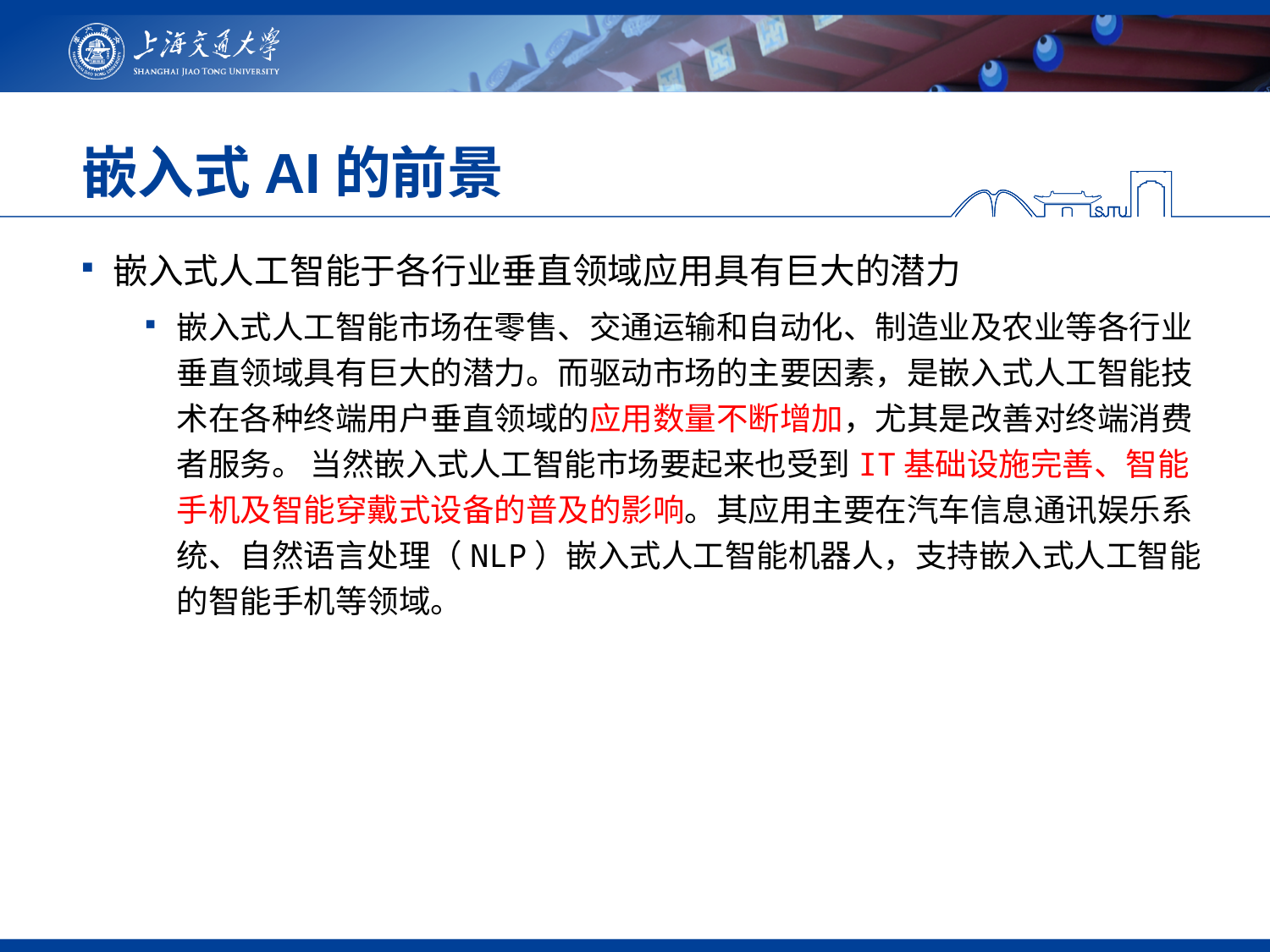

# 嵌入式AI的前景
嵌入式人工智能于各行业垂直领域应用具有巨大的潜力
嵌入式人工智能市场在零售、交通运输和自动化、制造业及农业等各行业垂直领域具有巨大的潜力。而驱动市场的主要因素，是嵌入式人工智能技术在各种终端用户垂直领域的应用数量不断增加，尤其是改善对终端消费者服务。 当然嵌入式人工智能市场要起来也受到IT基础设施完善、智能手机及智能穿戴式设备的普及的影响。其应用主要在汽车信息通讯娱乐系统、自然语言处理（NLP）嵌入式人工智能机器人，支持嵌入式人工智能的智能手机等领域。